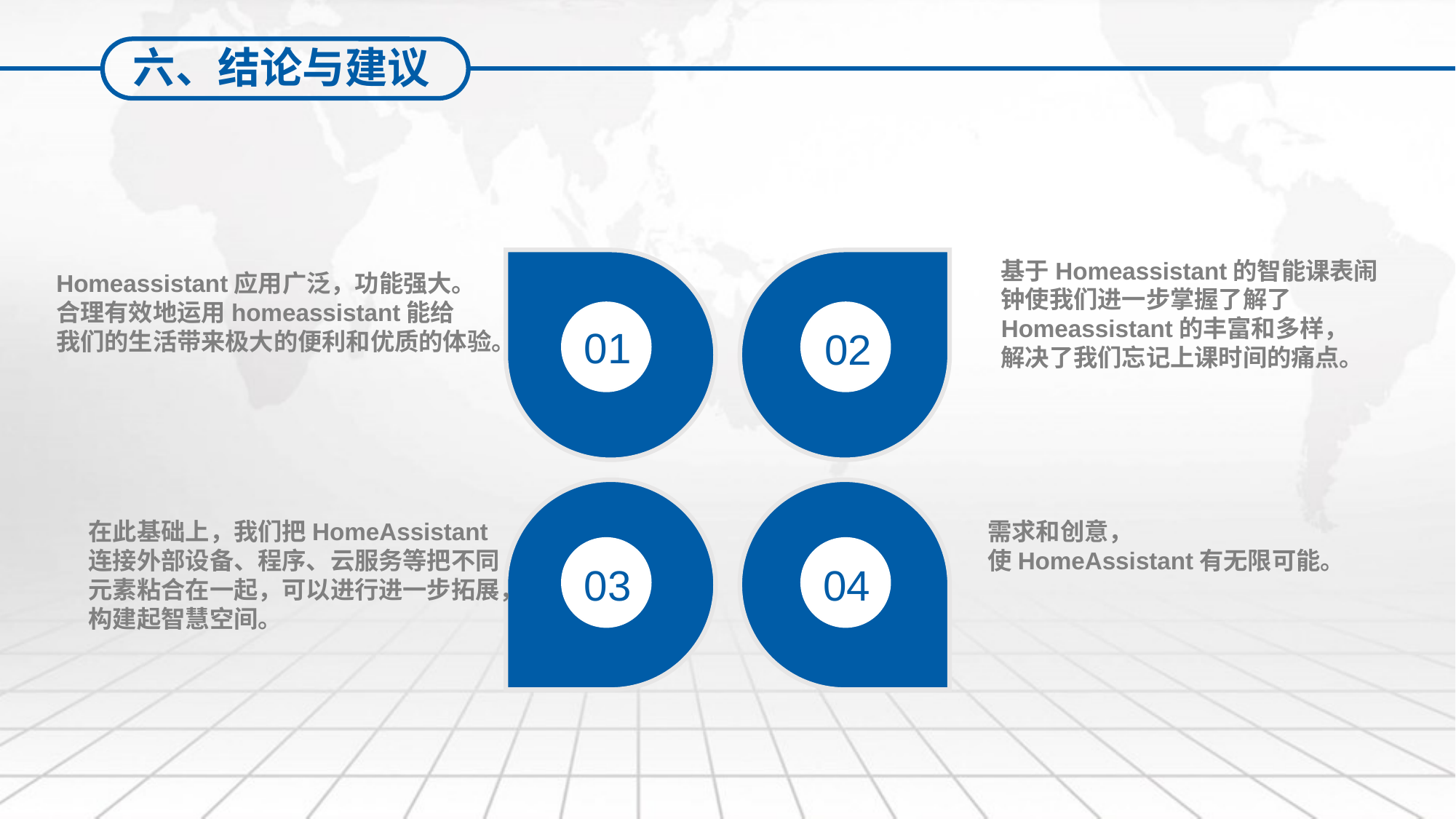

六、结论与建议

基于Homeassistant的智能课表闹钟使我们进一步掌握了解了
Homeassistant的丰富和多样，
解决了我们忘记上课时间的痛点。

01

02

Homeassistant应用广泛，功能强大。
合理有效地运用homeassistant能给
我们的生活带来极大的便利和优质的体验。

03

04
在此基础上，我们把HomeAssistant连接外部设备、程序、云服务等把不同元素粘合在一起，可以进行进一步拓展，构建起智慧空间。

需求和创意，
使HomeAssistant有无限可能。